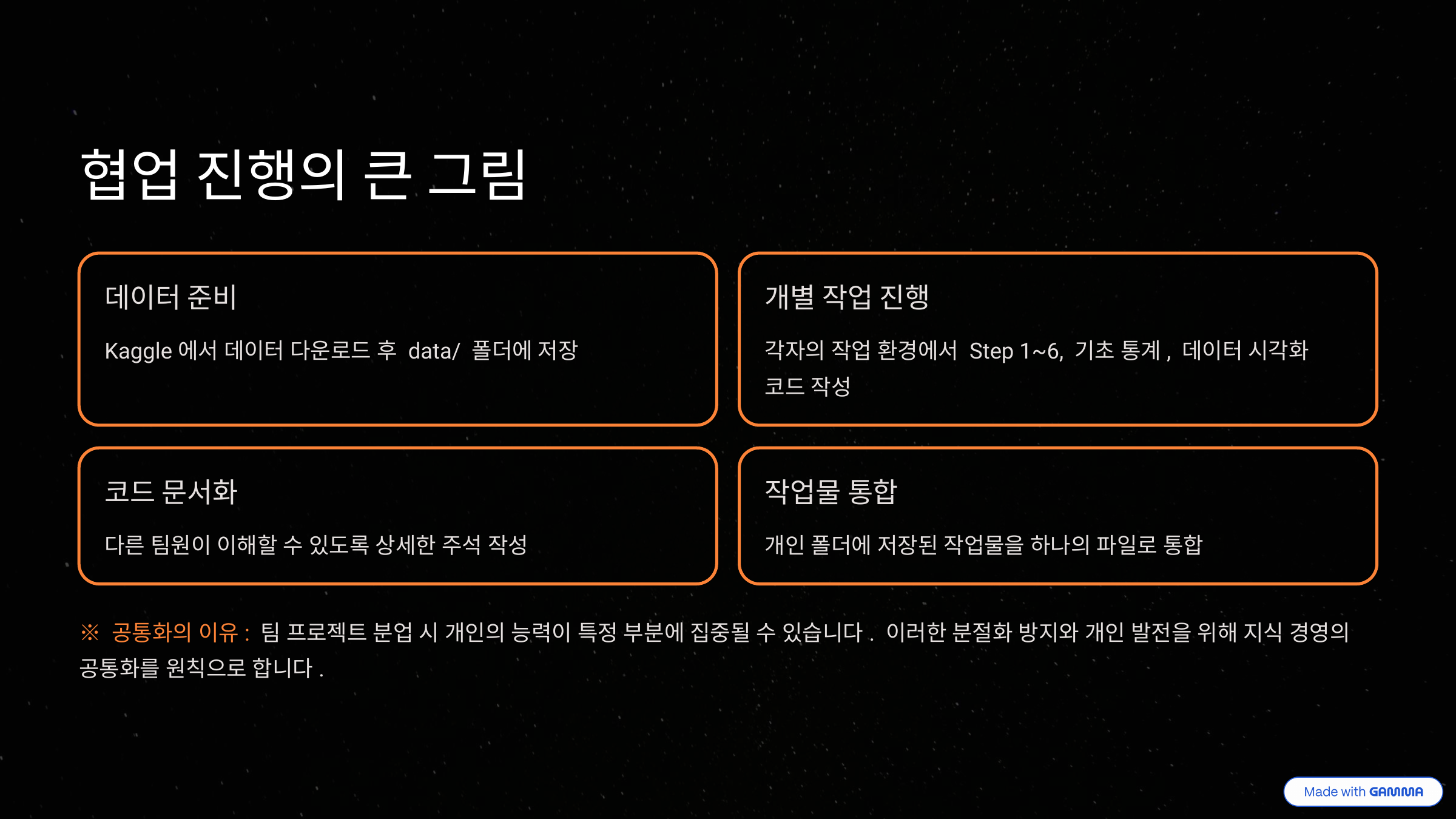

협업 진행의 큰 그림

데이터 준비
개별 작업 진행
Kaggle에서 데이터 다운로드 후 data/ 폴더에 저장
각자의 작업 환경에서 Step 1~6, 기초 통계, 데이터 시각화 코드 작성

코드 문서화
작업물 통합
다른 팀원이 이해할 수 있도록 상세한 주석 작성
개인 폴더에 저장된 작업물을 하나의 파일로 통합
※ 공통화의 이유: 팀 프로젝트 분업 시 개인의 능력이 특정 부분에 집중될 수 있습니다. 이러한 분절화 방지와 개인 발전을 위해 지식 경영의 공통화를 원칙으로 합니다.